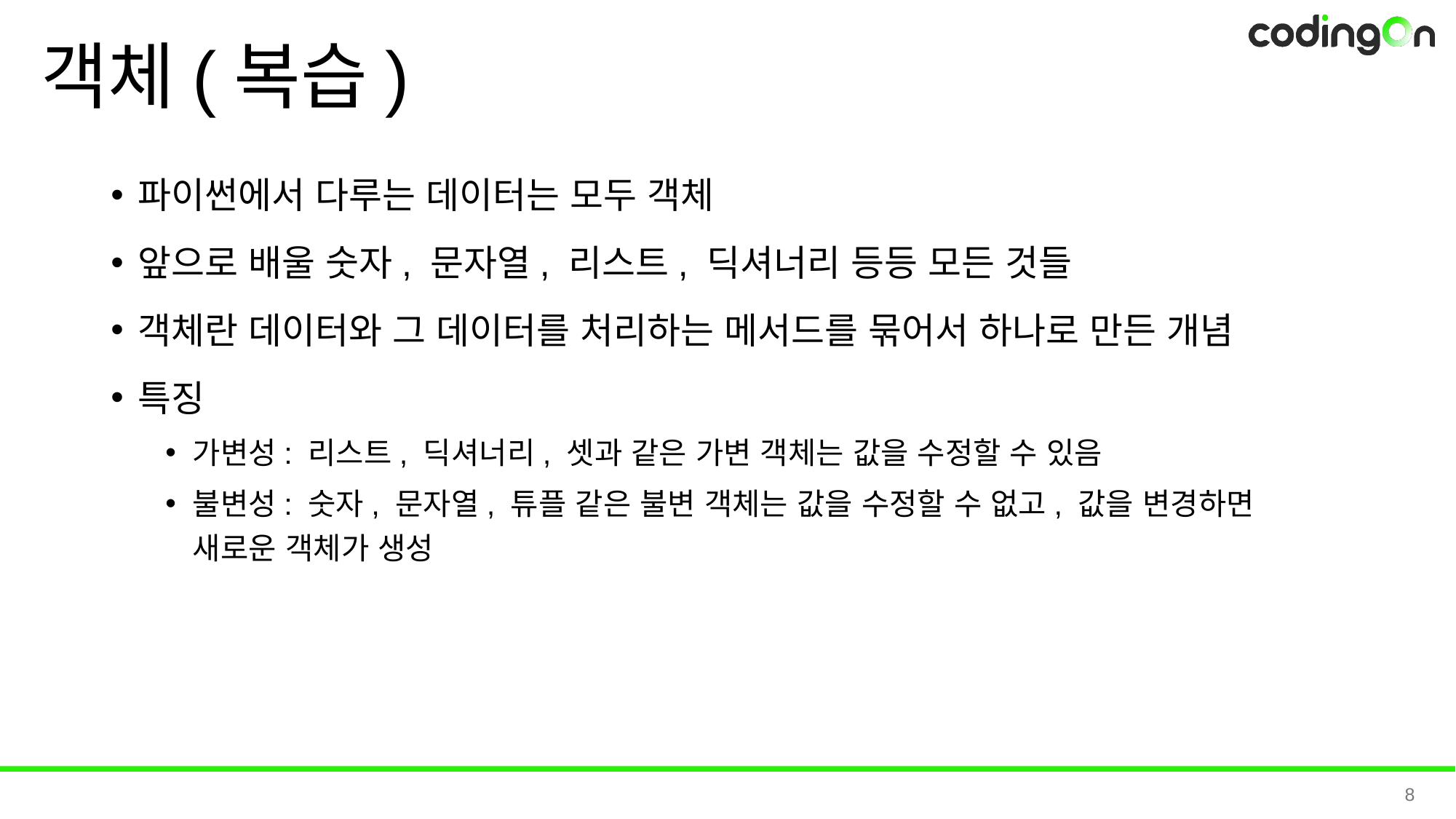

# 객체(복습)
파이썬에서 다루는 데이터는 모두 객체
앞으로 배울 숫자, 문자열, 리스트, 딕셔너리 등등 모든 것들
객체란 데이터와 그 데이터를 처리하는 메서드를 묶어서 하나로 만든 개념
특징
가변성: 리스트, 딕셔너리, 셋과 같은 가변 객체는 값을 수정할 수 있음
불변성: 숫자, 문자열, 튜플 같은 불변 객체는 값을 수정할 수 없고, 값을 변경하면 새로운 객체가 생성

8